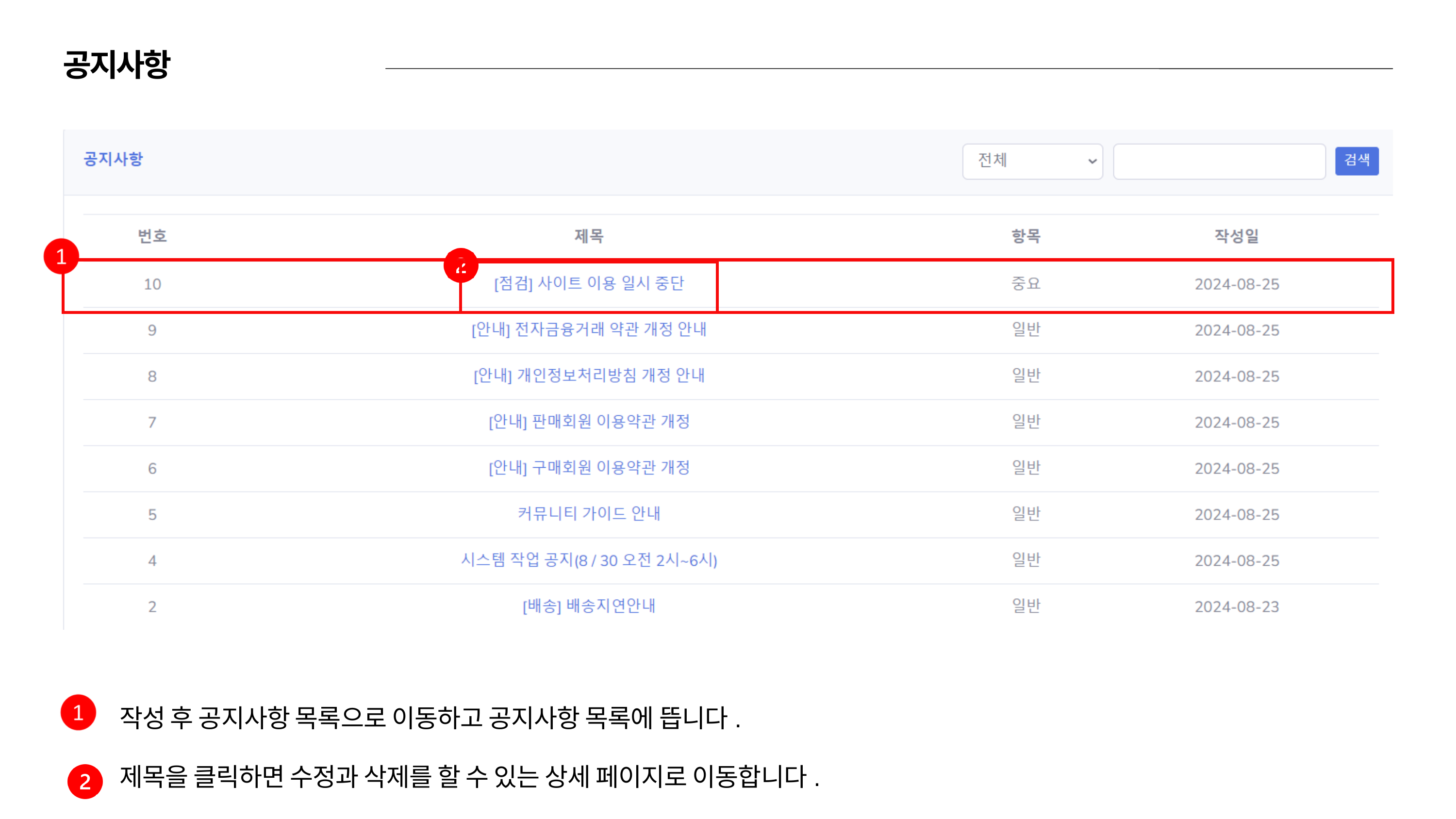

공지사항

작성 후 공지사항 목록으로 이동하고 공지사항 목록에 뜹니다.
제목을 클릭하면 수정과 삭제를 할 수 있는 상세 페이지로 이동합니다.